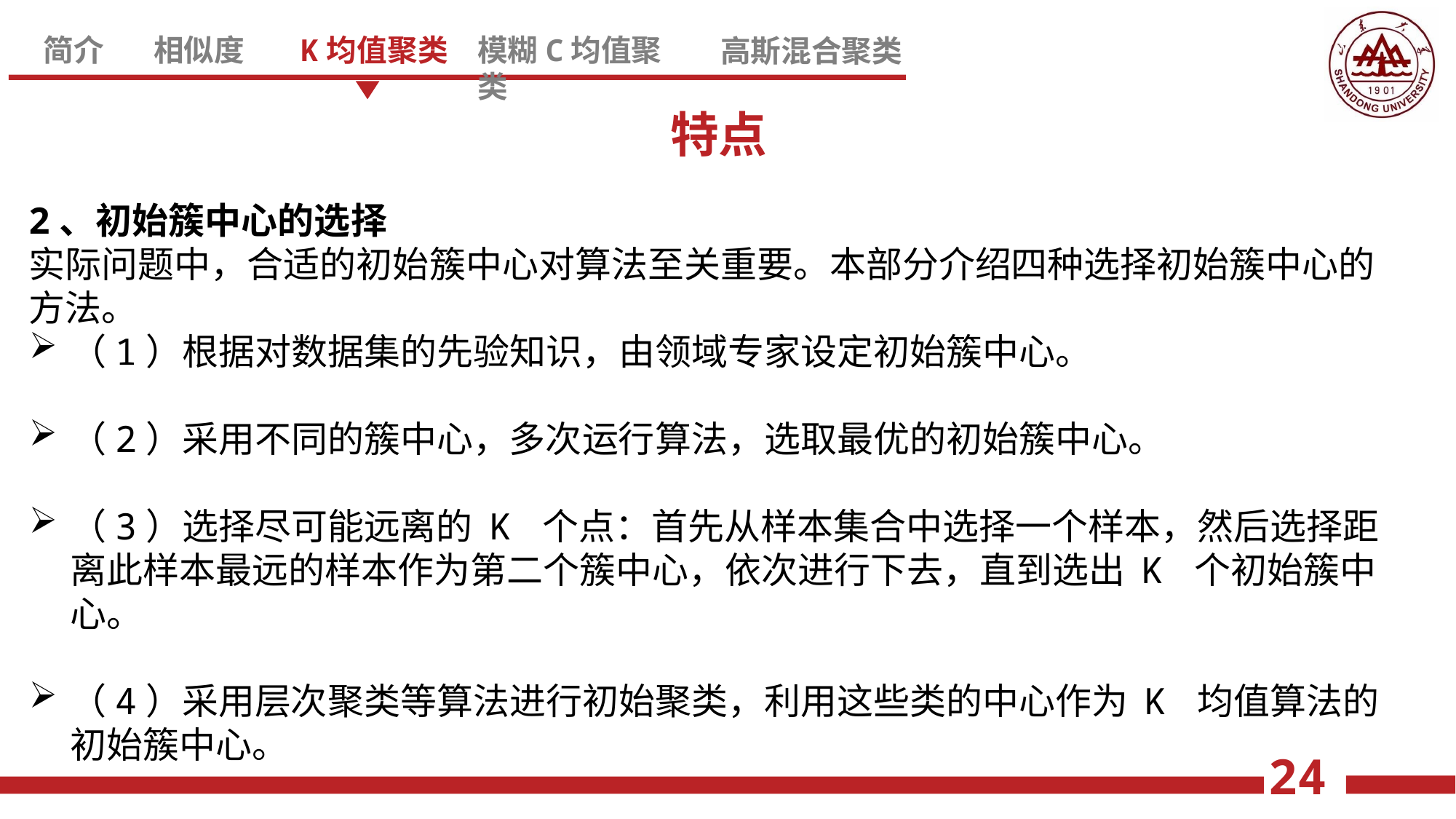

特点
2、初始簇中心的选择
实际问题中，合适的初始簇中心对算法至关重要。本部分介绍四种选择初始簇中心的方法。
（1）根据对数据集的先验知识，由领域专家设定初始簇中心。

（2）采用不同的簇中心，多次运行算法，选取最优的初始簇中心。

（3）选择尽可能远离的 K 个点：首先从样本集合中选择一个样本，然后选择距离此样本最远的样本作为第二个簇中心，依次进行下去，直到选出 K 个初始簇中心。

（4）采用层次聚类等算法进行初始聚类，利用这些类的中心作为 K 均值算法的初始簇中心。